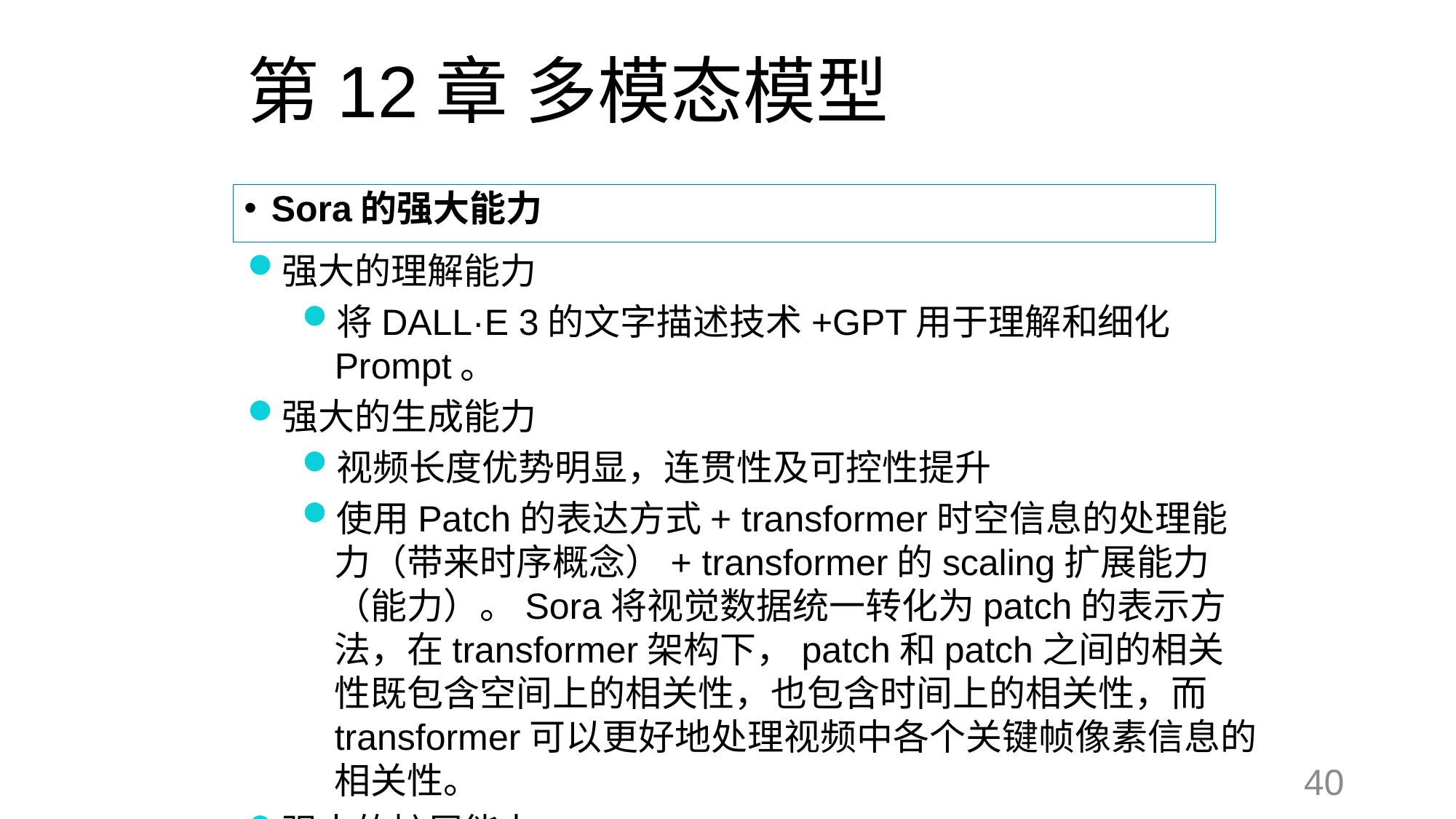

# 第12章 多模态模型
Sora的强大能力

强大的理解能力
将DALL·E 3的文字描述技术+GPT用于理解和细化Prompt。
强大的生成能力
视频长度优势明显，连贯性及可控性提升
使用Patch的表达方式+ transformer时空信息的处理能力（带来时序概念）+ transformer的scaling扩展能力（能力）。Sora将视觉数据统一转化为patch的表示方法，在transformer架构下，patch和patch之间的相关性既包含空间上的相关性，也包含时间上的相关性，而transformer可以更好地处理视频中各个关键帧像素信息的相关性。
强大的扩展能力

40